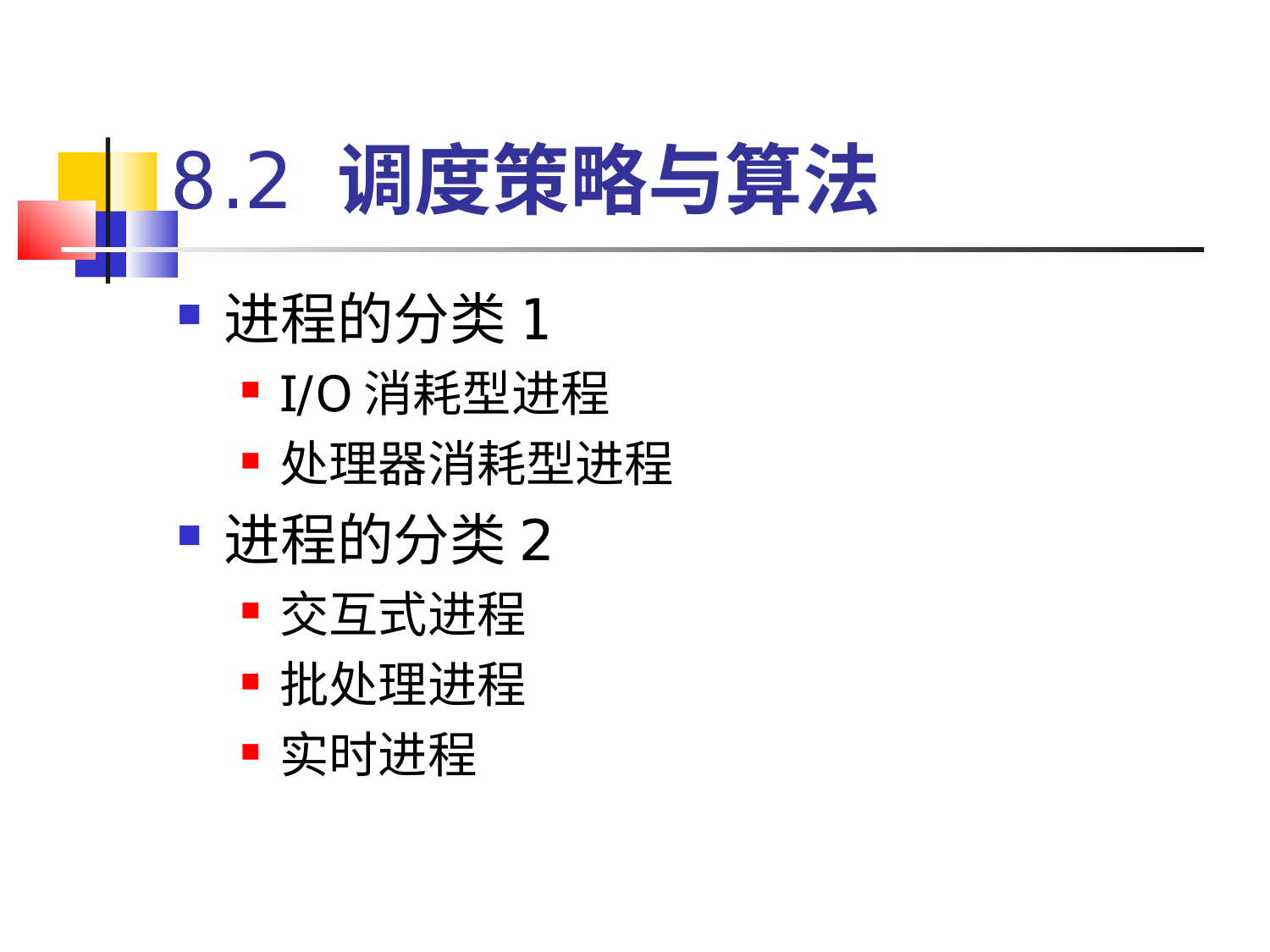

8.2 调度策略与算法
进程的分类1
I/O消耗型进程
处理器消耗型进程
进程的分类2
交互式进程
批处理进程
实时进程